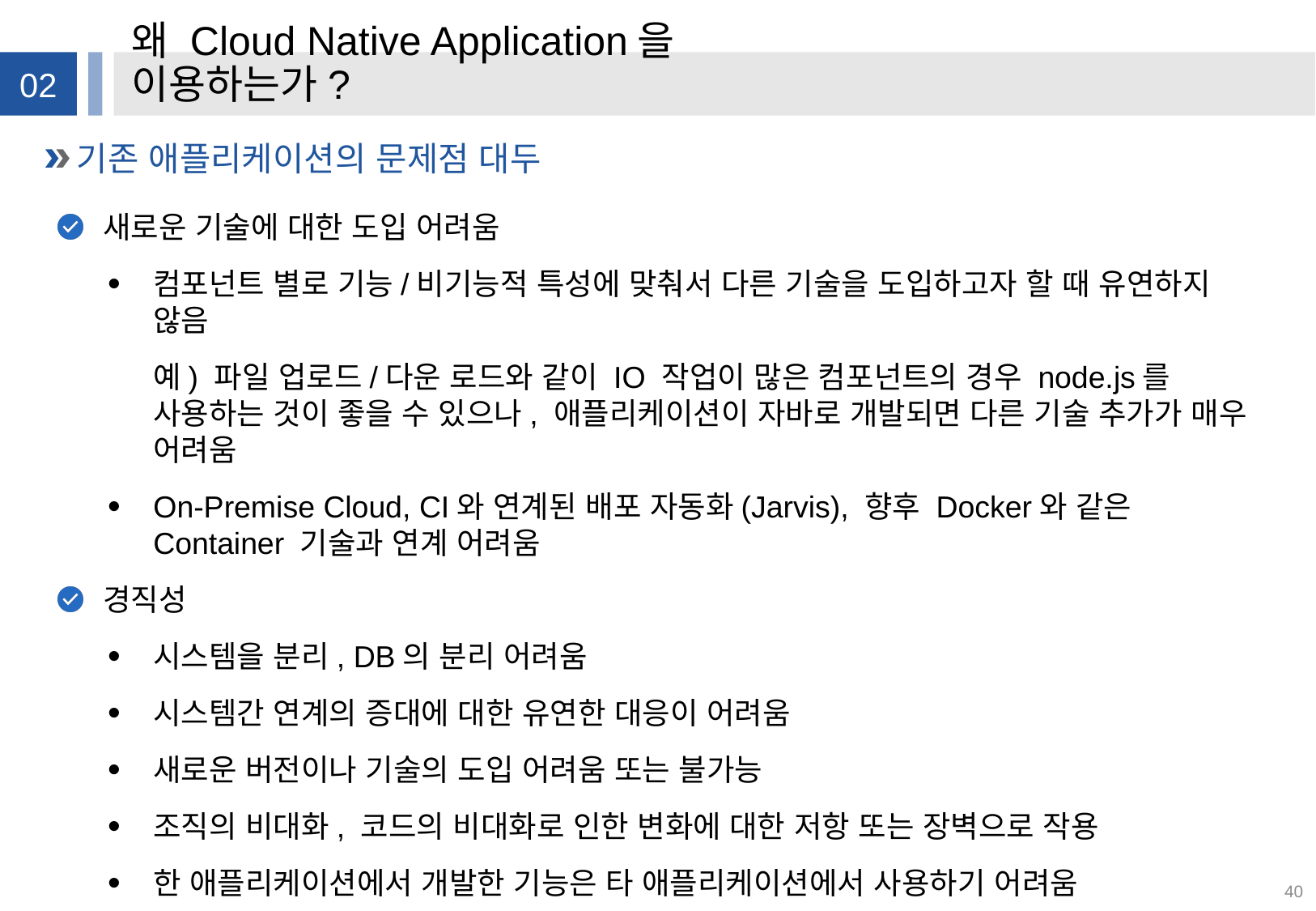

# 왜 Cloud Native Application을 이용하는가?
02
기존 애플리케이션의 문제점 대두
새로운 기술에 대한 도입 어려움
컴포넌트 별로 기능/비기능적 특성에 맞춰서 다른 기술을 도입하고자 할 때 유연하지 않음
예) 파일 업로드/다운 로드와 같이 IO 작업이 많은 컴포넌트의 경우 node.js를 사용하는 것이 좋을 수 있으나, 애플리케이션이 자바로 개발되면 다른 기술 추가가 매우 어려움
On-Premise Cloud, CI와 연계된 배포 자동화(Jarvis), 향후 Docker와 같은 Container 기술과 연계 어려움
경직성
시스템을 분리, DB의 분리 어려움
시스템간 연계의 증대에 대한 유연한 대응이 어려움
새로운 버전이나 기술의 도입 어려움 또는 불가능
조직의 비대화, 코드의 비대화로 인한 변화에 대한 저항 또는 장벽으로 작용
한 애플리케이션에서 개발한 기능은 타 애플리케이션에서 사용하기 어려움
40